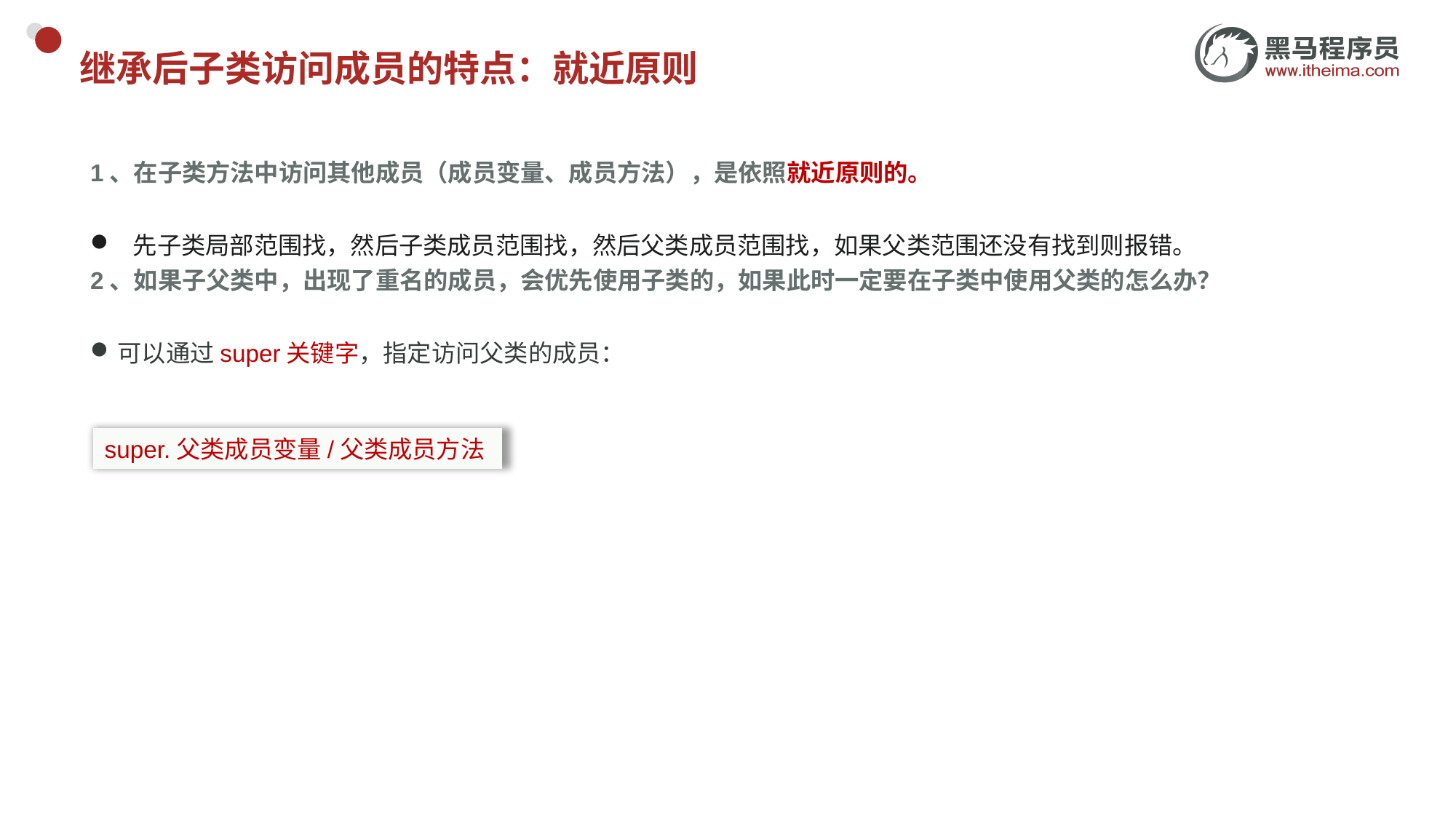

# 继承后子类访问成员的特点：就近原则
1、在子类方法中访问其他成员（成员变量、成员方法），是依照就近原则的。
先子类局部范围找，然后子类成员范围找，然后父类成员范围找，如果父类范围还没有找到则报错。

2、如果子父类中，出现了重名的成员，会优先使用子类的，如果此时一定要在子类中使用父类的怎么办？
可以通过super关键字，指定访问父类的成员：

super.父类成员变量/父类成员方法